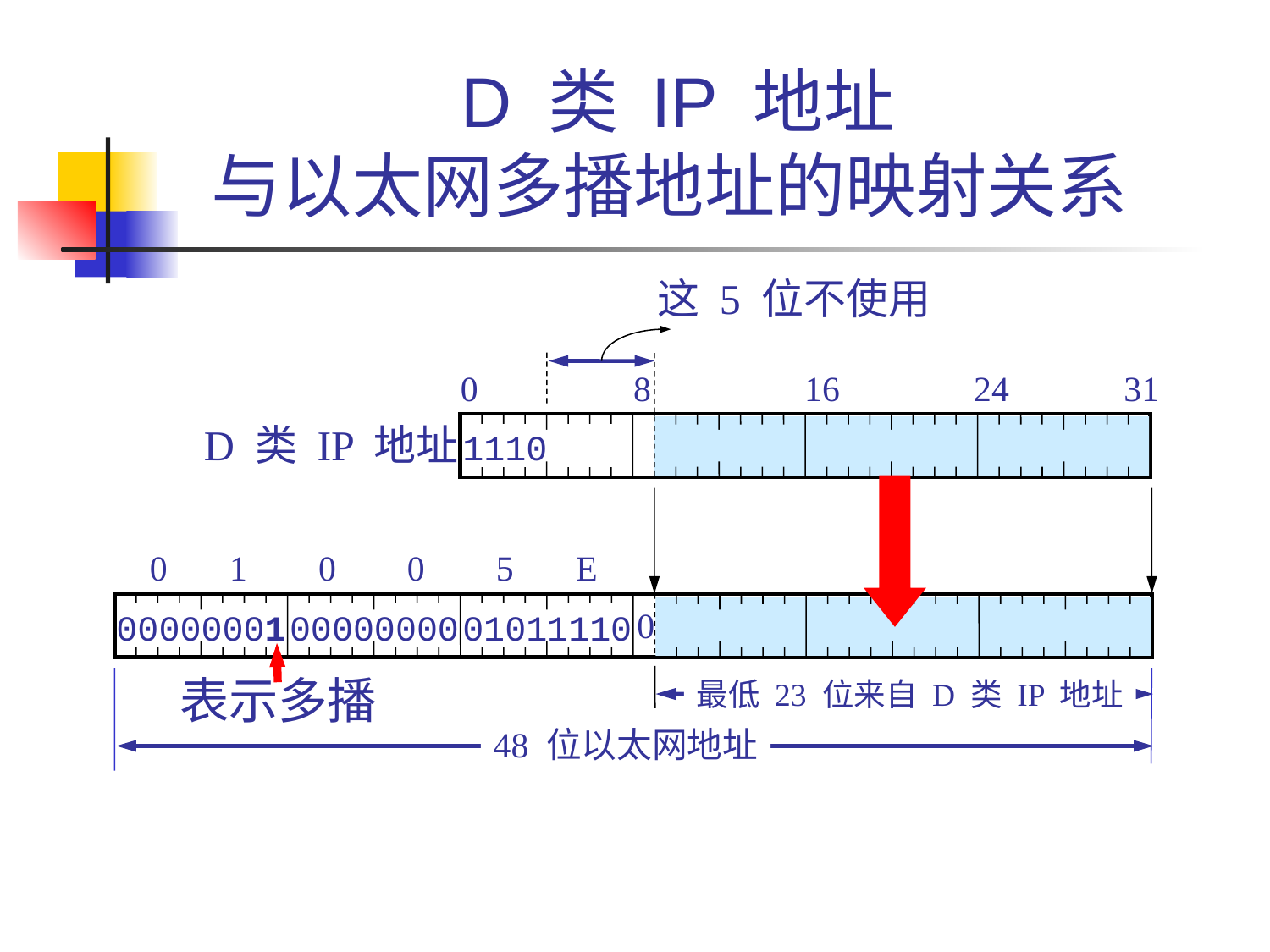

# D 类 IP 地址 与以太网多播地址的映射关系
这 5 位不使用

0
8
16
24
31

D 类 IP 地址

1110

0       1        0        0        5       E

0
00000001
00000000
01011110

表示多播

最低 23 位来自 D 类 IP 地址

48 位以太网地址